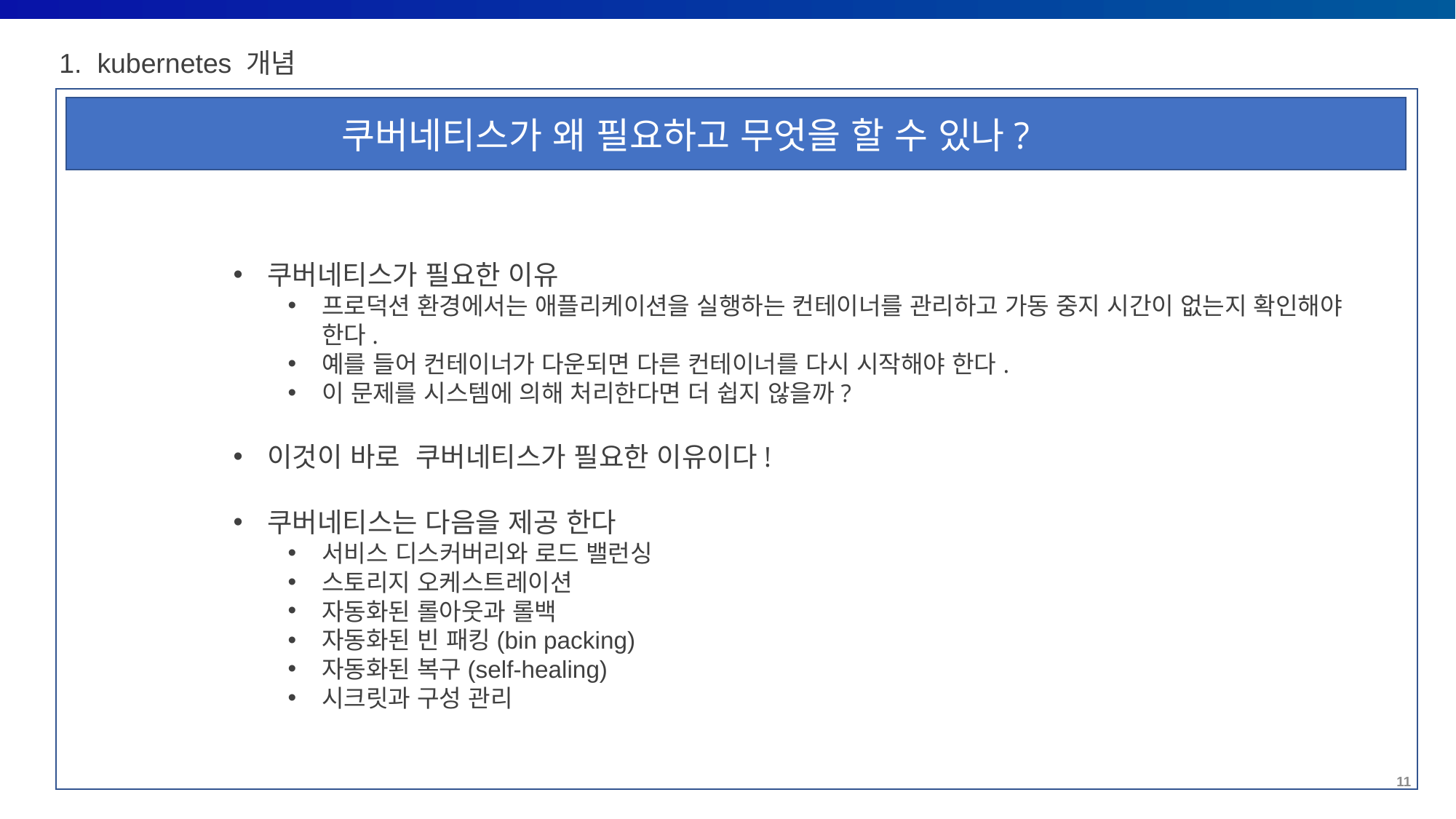

1.  kubernetes 개념

쿠버네티스가 왜 필요하고 무엇을 할 수 있나?
쿠버네티스가 필요한 이유
프로덕션 환경에서는 애플리케이션을 실행하는 컨테이너를 관리하고 가동 중지 시간이 없는지 확인해야 한다.
예를 들어 컨테이너가 다운되면 다른 컨테이너를 다시 시작해야 한다.
이 문제를 시스템에 의해 처리한다면 더 쉽지 않을까?

이것이 바로  쿠버네티스가 필요한 이유이다!

쿠버네티스는 다음을 제공 한다
서비스 디스커버리와 로드 밸런싱
스토리지 오케스트레이션
자동화된 롤아웃과 롤백
자동화된 빈 패킹(bin packing)
자동화된 복구(self-healing)
시크릿과 구성 관리